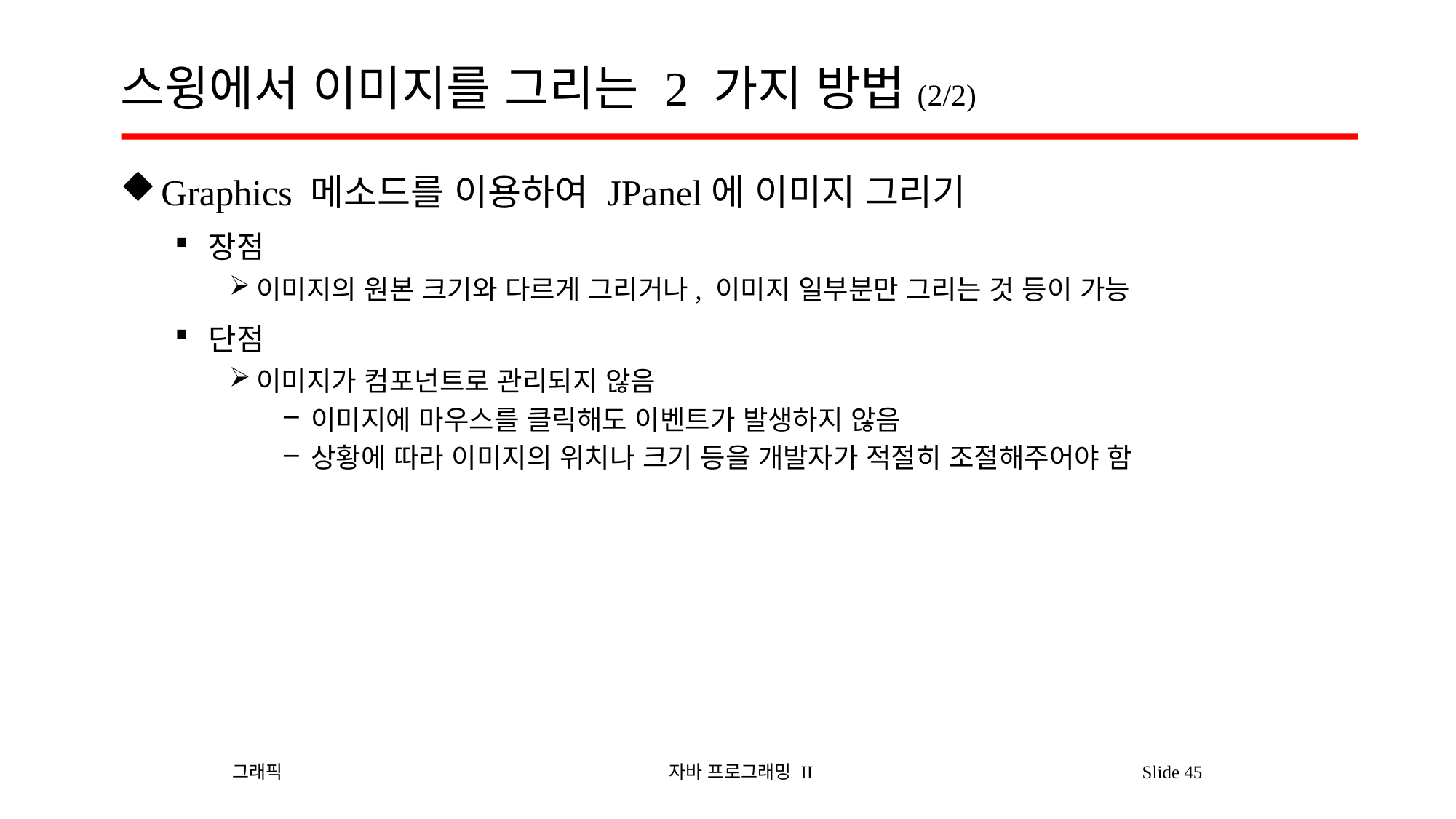

# 스윙에서 이미지를 그리는 2 가지 방법(2/2)
Graphics 메소드를 이용하여 JPanel에 이미지 그리기
장점
이미지의 원본 크기와 다르게 그리거나, 이미지 일부분만 그리는 것 등이 가능
단점
이미지가 컴포넌트로 관리되지 않음
이미지에 마우스를 클릭해도 이벤트가 발생하지 않음
상황에 따라 이미지의 위치나 크기 등을 개발자가 적절히 조절해주어야 함